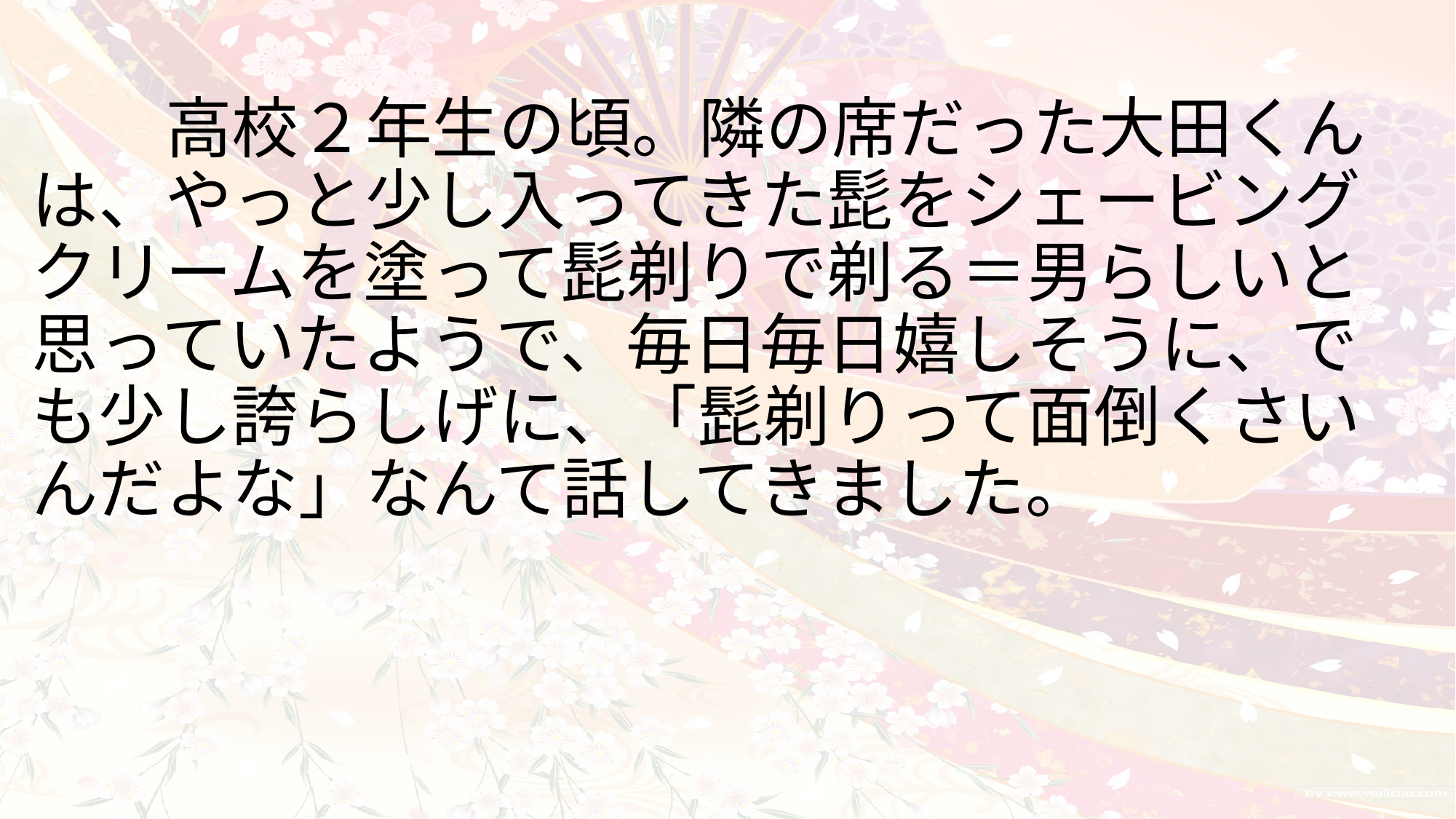

高校２年生の頃。隣の席だった大田くんは、やっと少し入ってきた髭をシェービングクリームを塗って髭剃りで剃る＝男らしいと思っていたようで、毎日毎日嬉しそうに、でも少し誇らしげに、「髭剃りって面倒くさいんだよな」なんて話してきました。